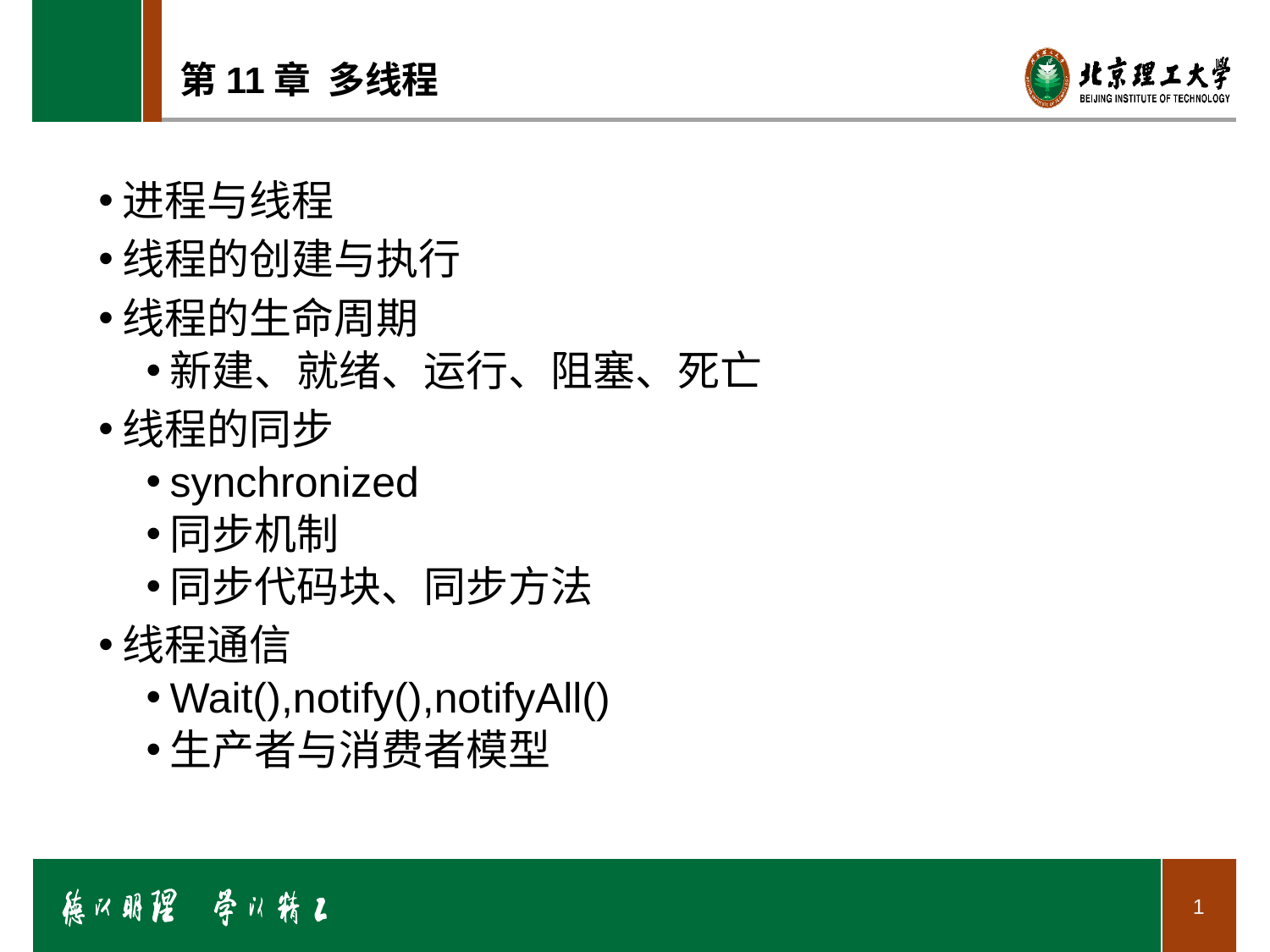

# 第11章  多线程
进程与线程
线程的创建与执行
线程的生命周期
新建、就绪、运行、阻塞、死亡
线程的同步
synchronized
同步机制
同步代码块、同步方法
线程通信
Wait(),notify(),notifyAll()
生产者与消费者模型